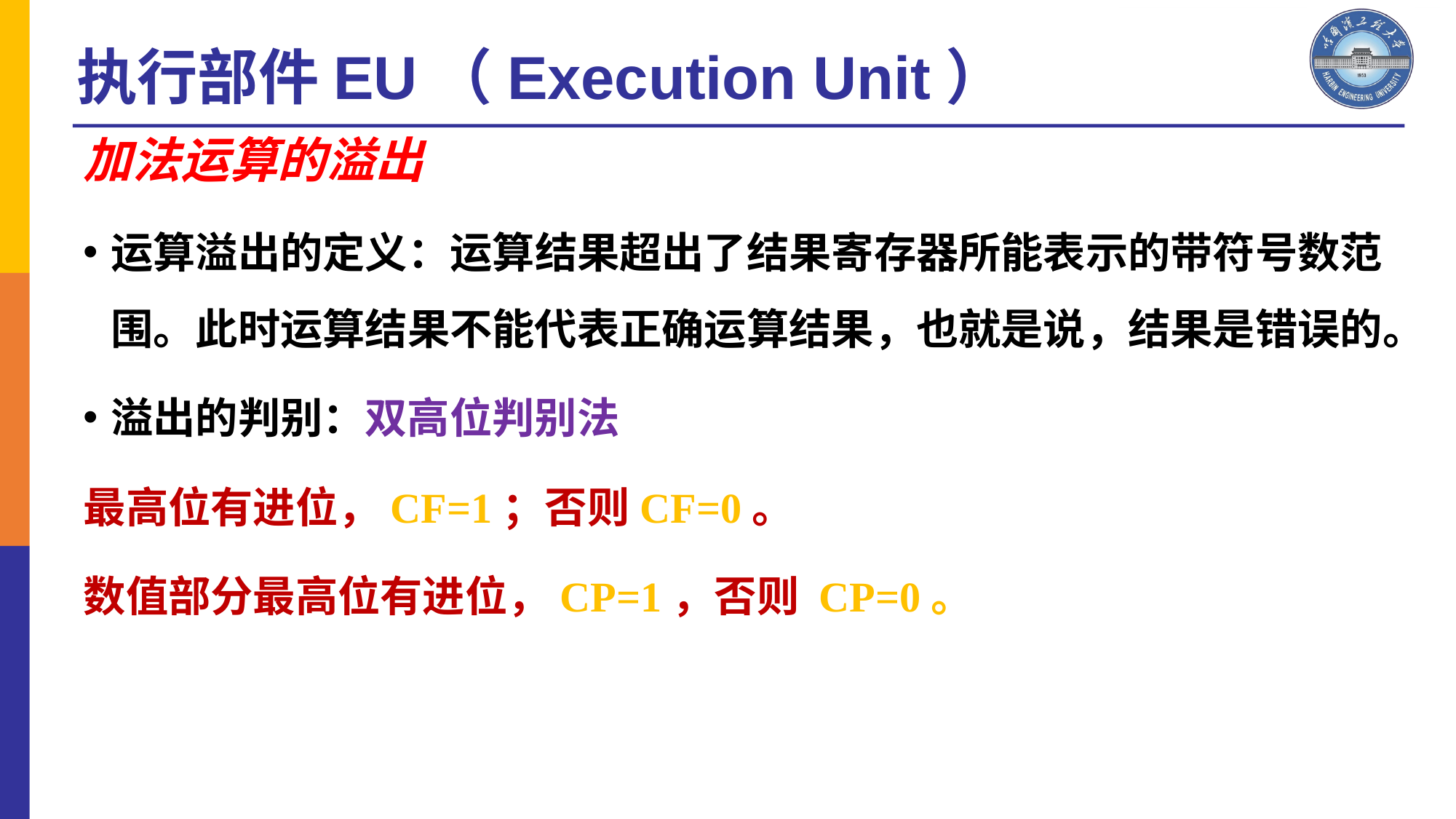

执行部件EU（Execution Unit）
加法运算的溢出
运算溢出的定义：运算结果超出了结果寄存器所能表示的带符号数范围。此时运算结果不能代表正确运算结果，也就是说，结果是错误的。
溢出的判别：双高位判别法
最高位有进位，CF=1；否则CF=0。
数值部分最高位有进位，CP=1，否则 CP=0。